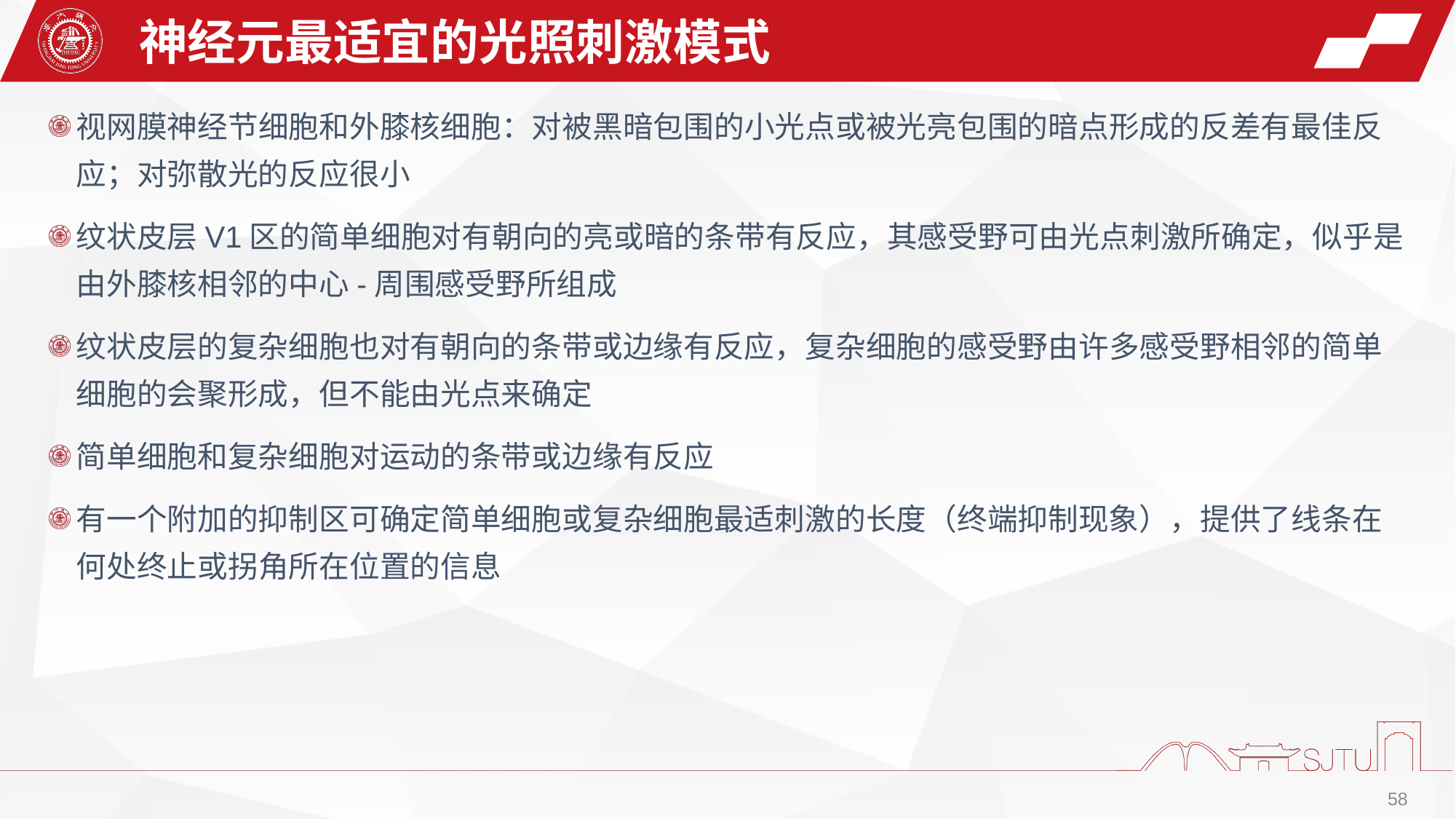

神经元最适宜的光照刺激模式
视网膜神经节细胞和外膝核细胞：对被黑暗包围的小光点或被光亮包围的暗点形成的反差有最佳反应；对弥散光的反应很小
纹状皮层V1区的简单细胞对有朝向的亮或暗的条带有反应，其感受野可由光点刺激所确定，似乎是由外膝核相邻的中心-周围感受野所组成
纹状皮层的复杂细胞也对有朝向的条带或边缘有反应，复杂细胞的感受野由许多感受野相邻的简单细胞的会聚形成，但不能由光点来确定
简单细胞和复杂细胞对运动的条带或边缘有反应
有一个附加的抑制区可确定简单细胞或复杂细胞最适刺激的长度（终端抑制现象），提供了线条在何处终止或拐角所在位置的信息

58